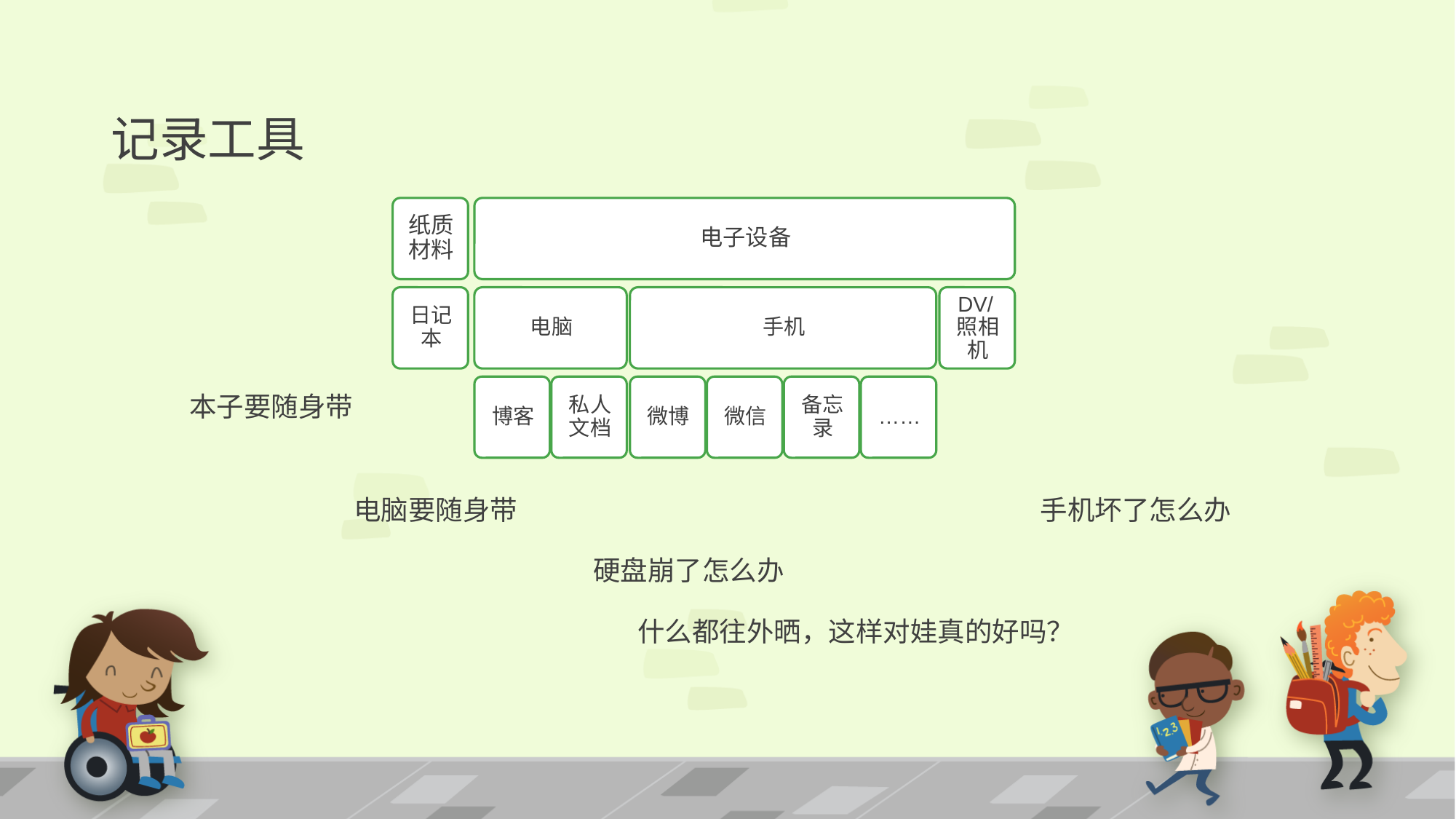

# 记录工具

纸质材料
日记本
电子设备
电脑
博客
私人文档
手机
微博
微信
备忘录
……
DV/照相机
本子要随身带
电脑要随身带
手机坏了怎么办
硬盘崩了怎么办
什么都往外晒，这样对娃真的好吗？